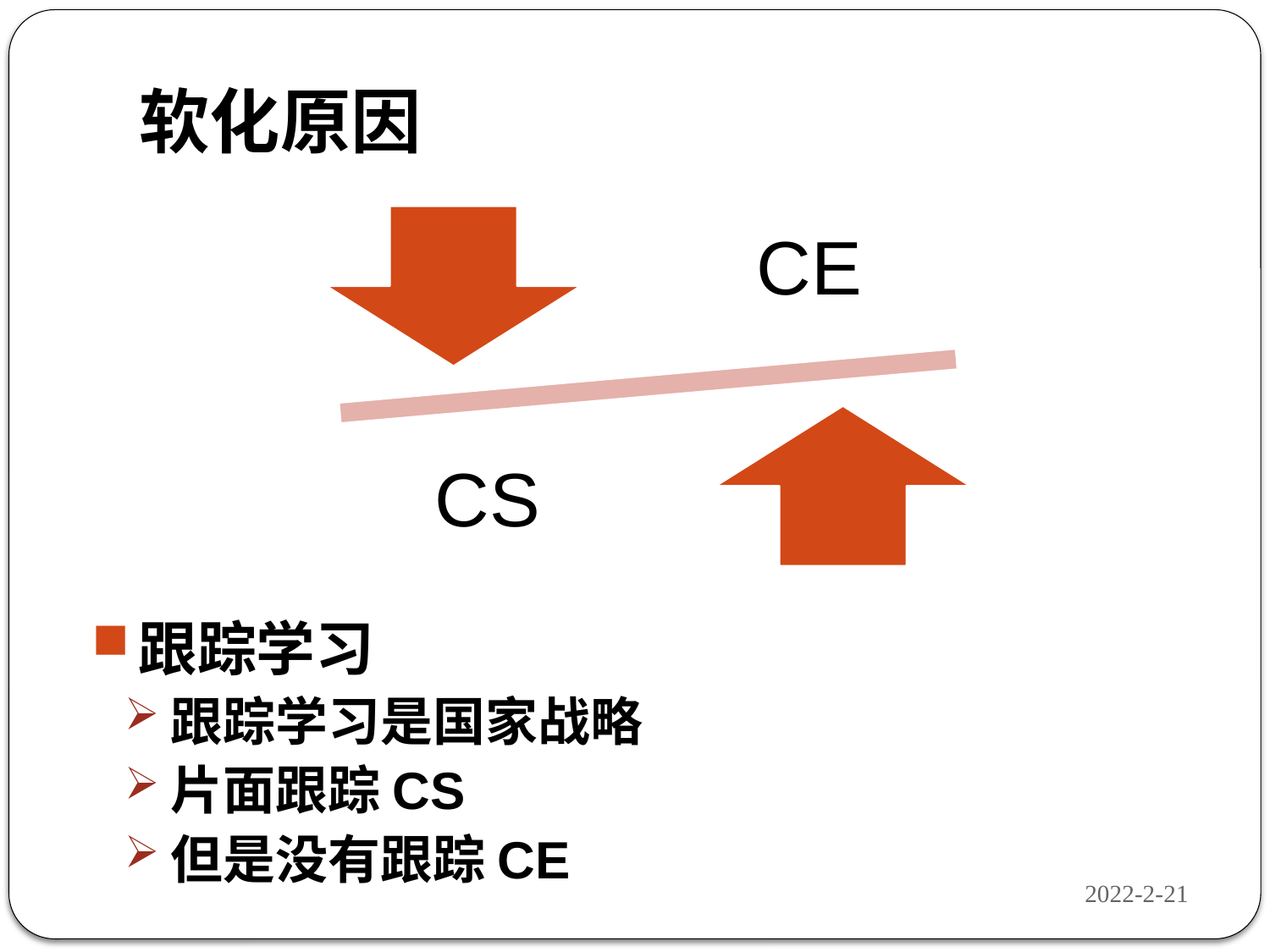

# 软化原因
CE
CS
跟踪学习
跟踪学习是国家战略
片面跟踪CS
但是没有跟踪CE
2022-2-21
13